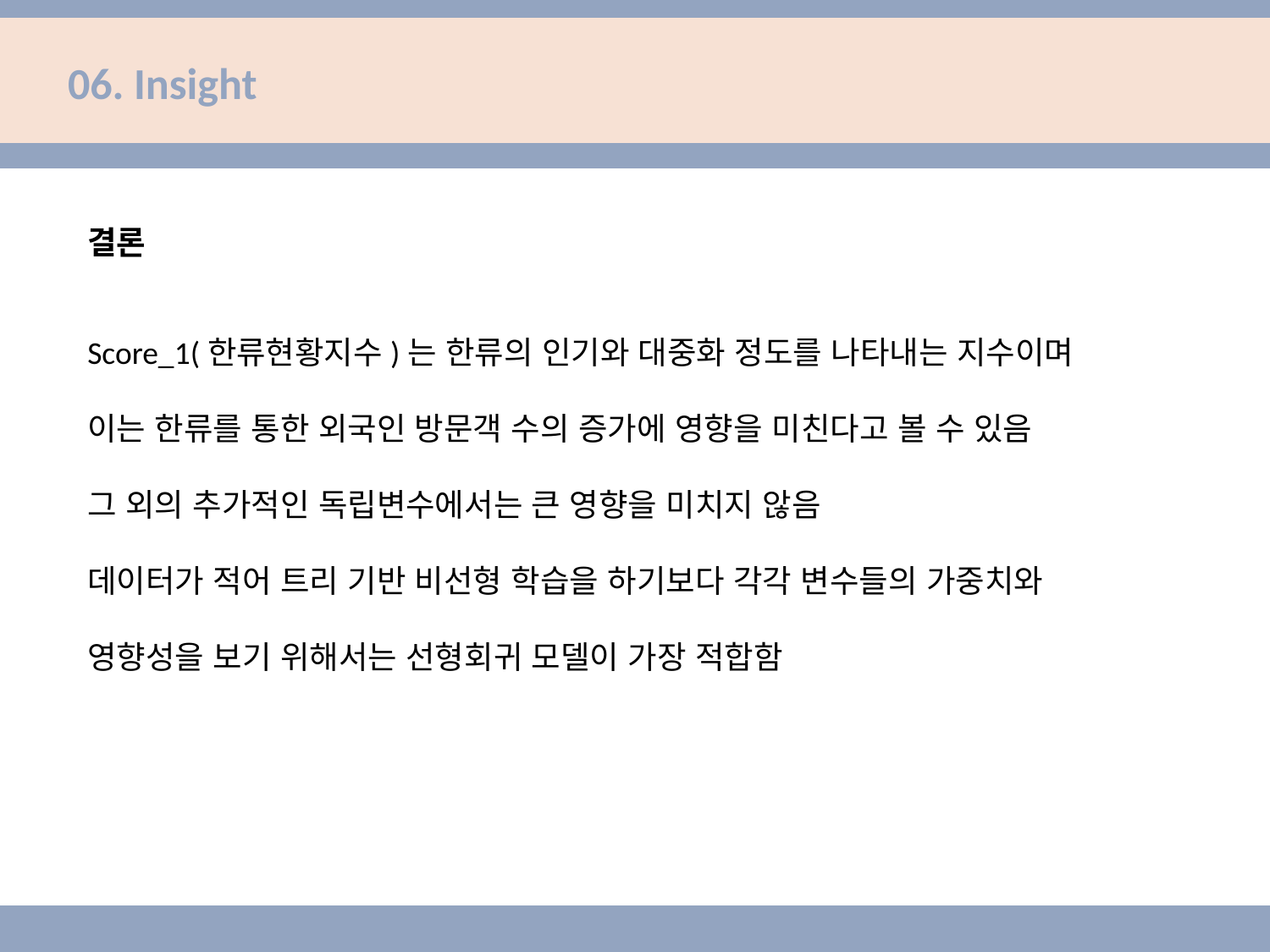

# 06. Insight
결론
Score_1(한류현황지수)는 한류의 인기와 대중화 정도를 나타내는 지수이며

이는 한류를 통한 외국인 방문객 수의 증가에 영향을 미친다고 볼 수 있음

그 외의 추가적인 독립변수에서는 큰 영향을 미치지 않음

데이터가 적어 트리 기반 비선형 학습을 하기보다 각각 변수들의 가중치와

영향성을 보기 위해서는 선형회귀 모델이 가장 적합함